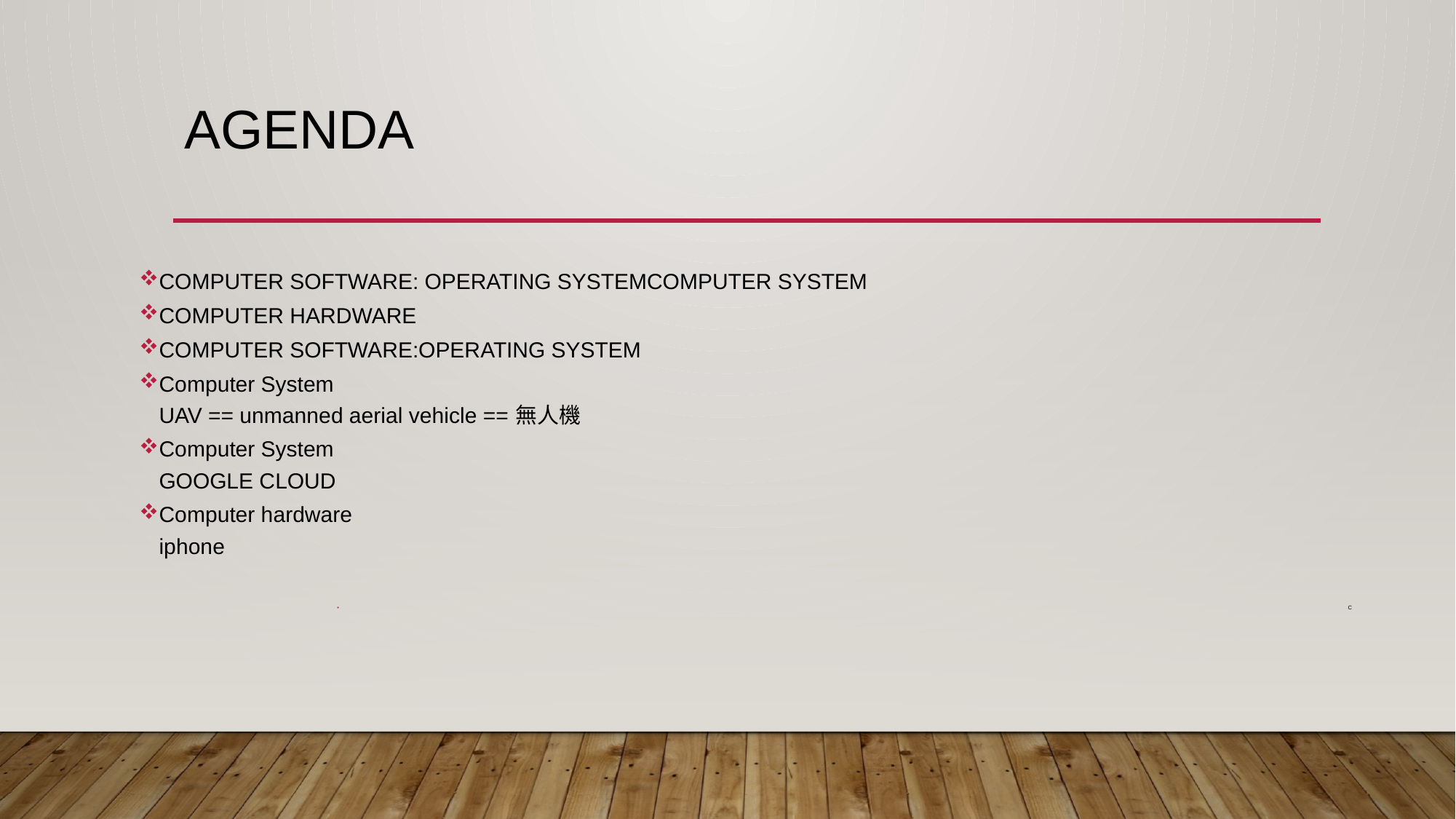

# AGENDA
COMPUTER SOFTWARE: OPERATING SYSTEMCOMPUTER SYSTEM
COMPUTER HARDWARE
COMPUTER SOFTWARE:OPERATING SYSTEM
Computer System
UAV == unmanned aerial vehicle == 無人機
Computer System
GOOGLE CLOUD
Computer hardware
iphone

C